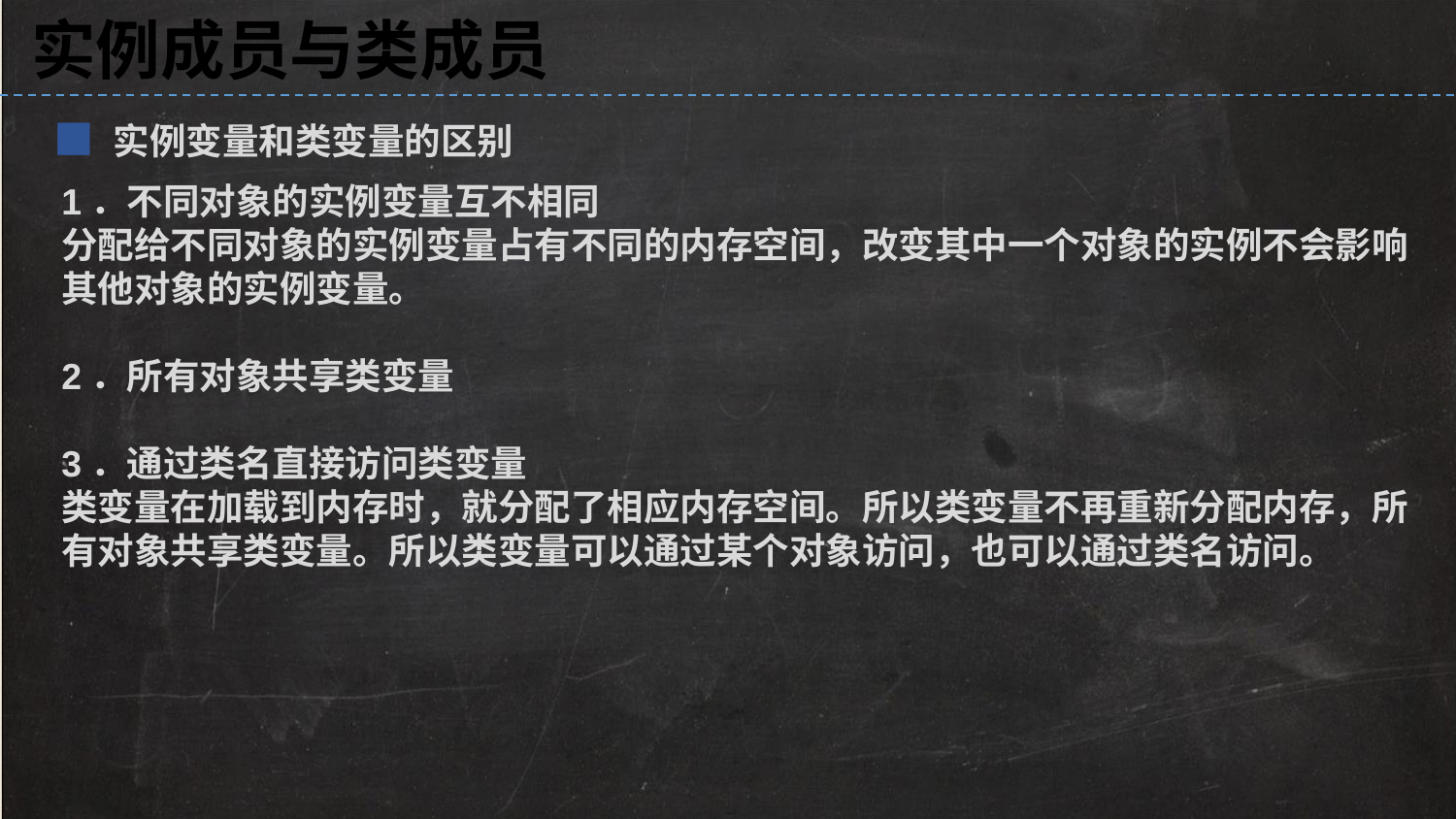

实例成员与类成员
■ 实例变量和类变量的区别
1．不同对象的实例变量互不相同
分配给不同对象的实例变量占有不同的内存空间，改变其中一个对象的实例不会影响其他对象的实例变量。

2．所有对象共享类变量

3．通过类名直接访问类变量
类变量在加载到内存时，就分配了相应内存空间。所以类变量不再重新分配内存，所有对象共享类变量。所以类变量可以通过某个对象访问，也可以通过类名访问。